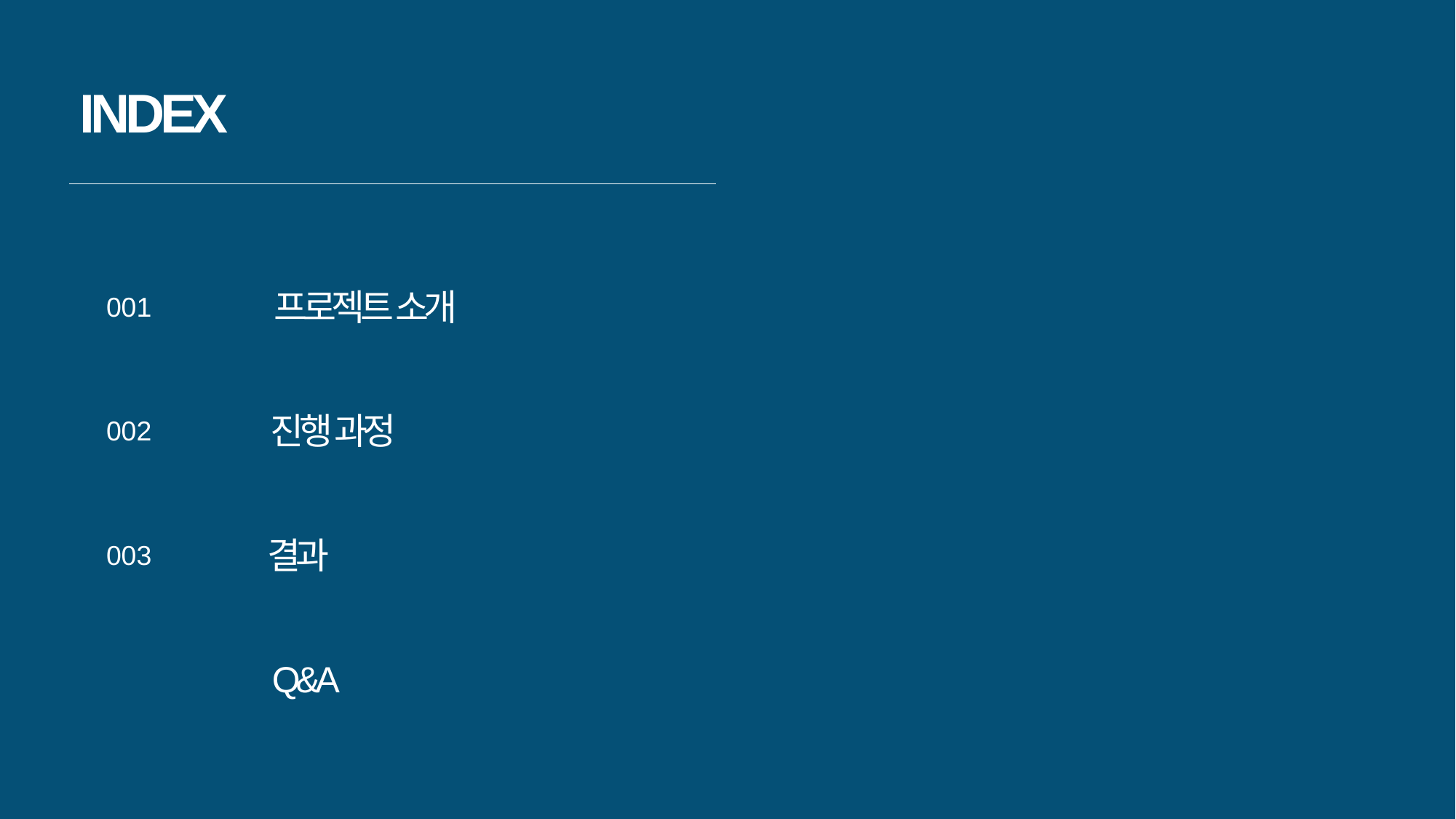

Denim
INDEX
프로젝트 소개
001
진행 과정
002
결과
003
Q&A